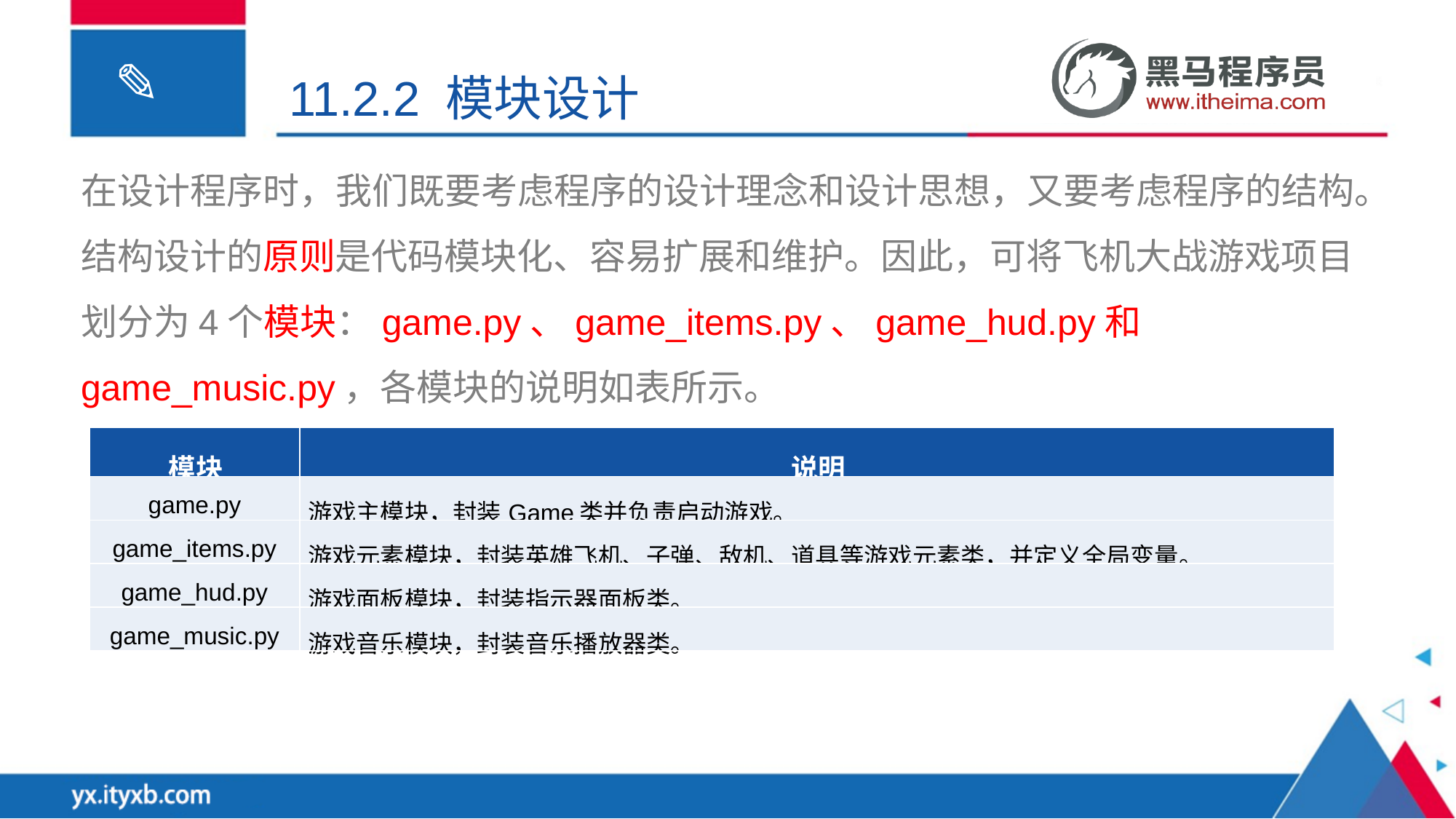

11.2.2 模块设计
在设计程序时，我们既要考虑程序的设计理念和设计思想，又要考虑程序的结构。结构设计的原则是代码模块化、容易扩展和维护。因此，可将飞机大战游戏项目划分为4个模块：game.py、game_items.py、game_hud.py和game_music.py，各模块的说明如表所示。
| 模块 | 说明 |
| --- | --- |
| game.py | 游戏主模块，封装Game类并负责启动游戏。 |
| game\_items.py | 游戏元素模块，封装英雄飞机、子弹、敌机、道具等游戏元素类，并定义全局变量。 |
| game\_hud.py | 游戏面板模块，封装指示器面板类。 |
| game\_music.py | 游戏音乐模块，封装音乐播放器类。 |